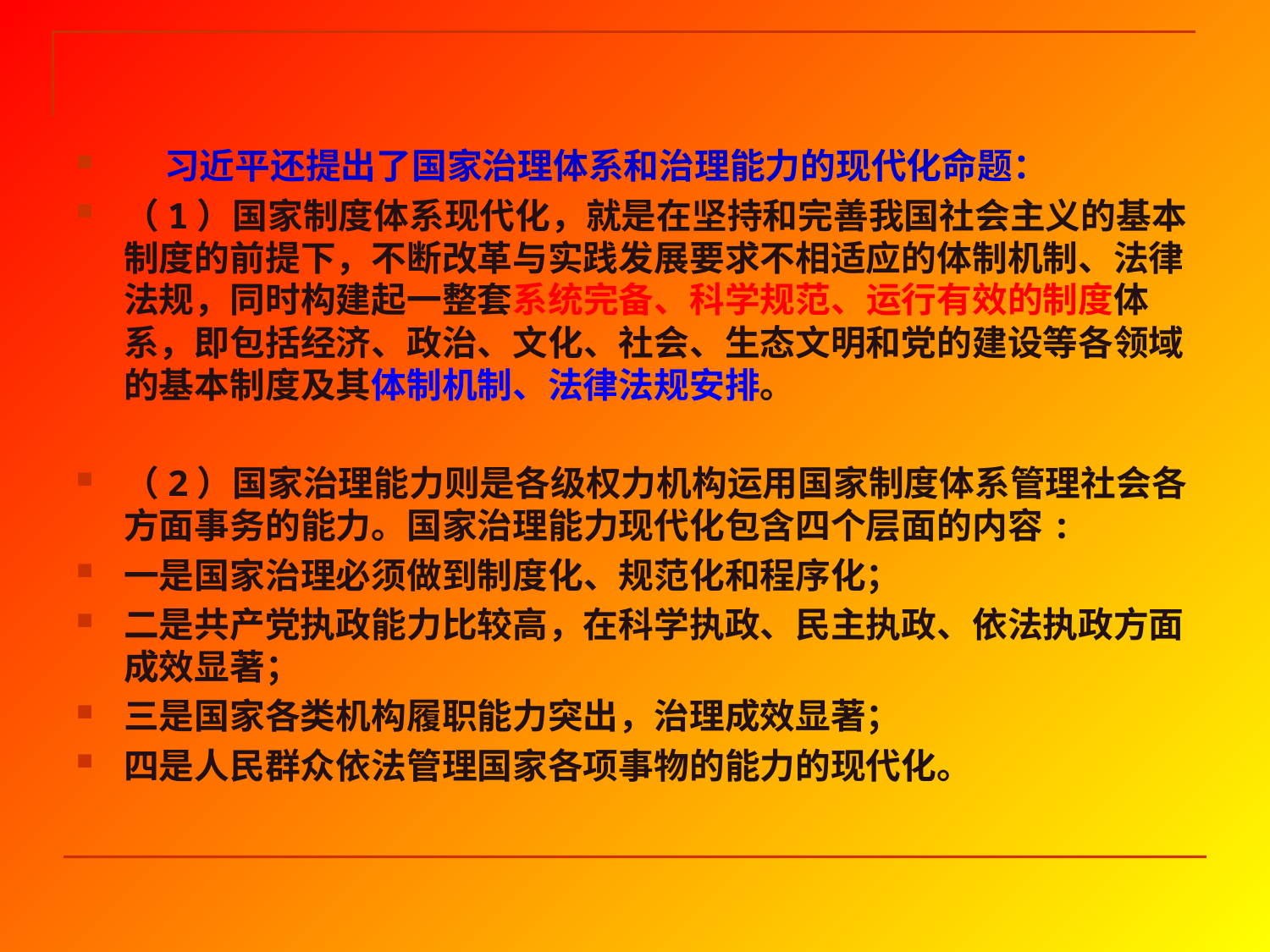

#
    习近平还提出了国家治理体系和治理能力的现代化命题：
（1）国家制度体系现代化，就是在坚持和完善我国社会主义的基本制度的前提下，不断改革与实践发展要求不相适应的体制机制、法律法规，同时构建起一整套系统完备、科学规范、运行有效的制度体系，即包括经济、政治、文化、社会、生态文明和党的建设等各领域的基本制度及其体制机制、法律法规安排。

（2）国家治理能力则是各级权力机构运用国家制度体系管理社会各方面事务的能力。国家治理能力现代化包含四个层面的内容:
一是国家治理必须做到制度化、规范化和程序化；
二是共产党执政能力比较高，在科学执政、民主执政、依法执政方面成效显著；
三是国家各类机构履职能力突出，治理成效显著；
四是人民群众依法管理国家各项事物的能力的现代化。